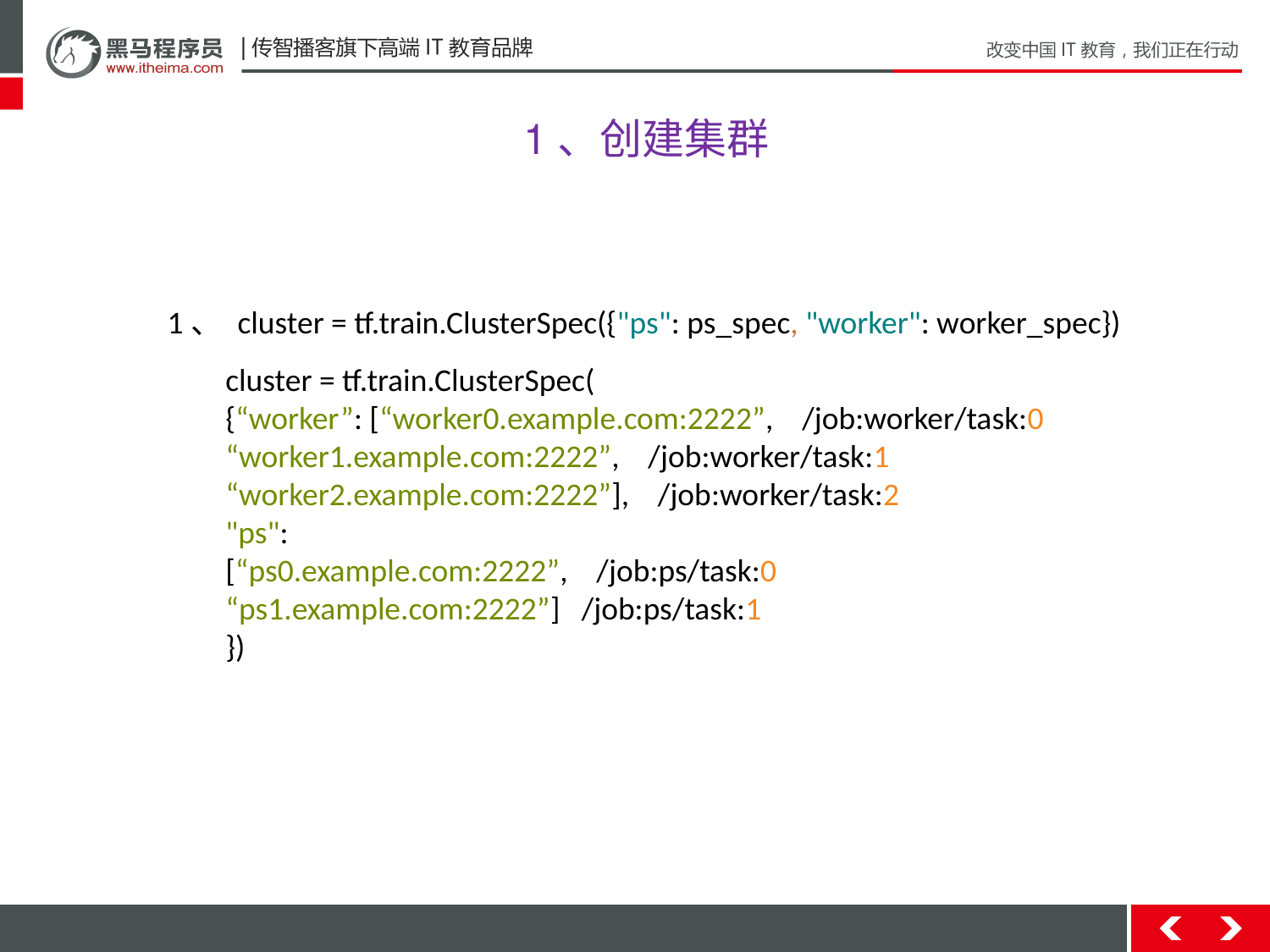

1、创建集群
1、 cluster = tf.train.ClusterSpec({"ps": ps_spec, "worker": worker_spec})
cluster = tf.train.ClusterSpec(
{“worker”: [“worker0.example.com:2222”,    /job:worker/task:0 “worker1.example.com:2222”,    /job:worker/task:1 “worker2.example.com:2222”],    /job:worker/task:2
"ps":
[“ps0.example.com:2222”,    /job:ps/task:0 “ps1.example.com:2222”]   /job:ps/task:1
})